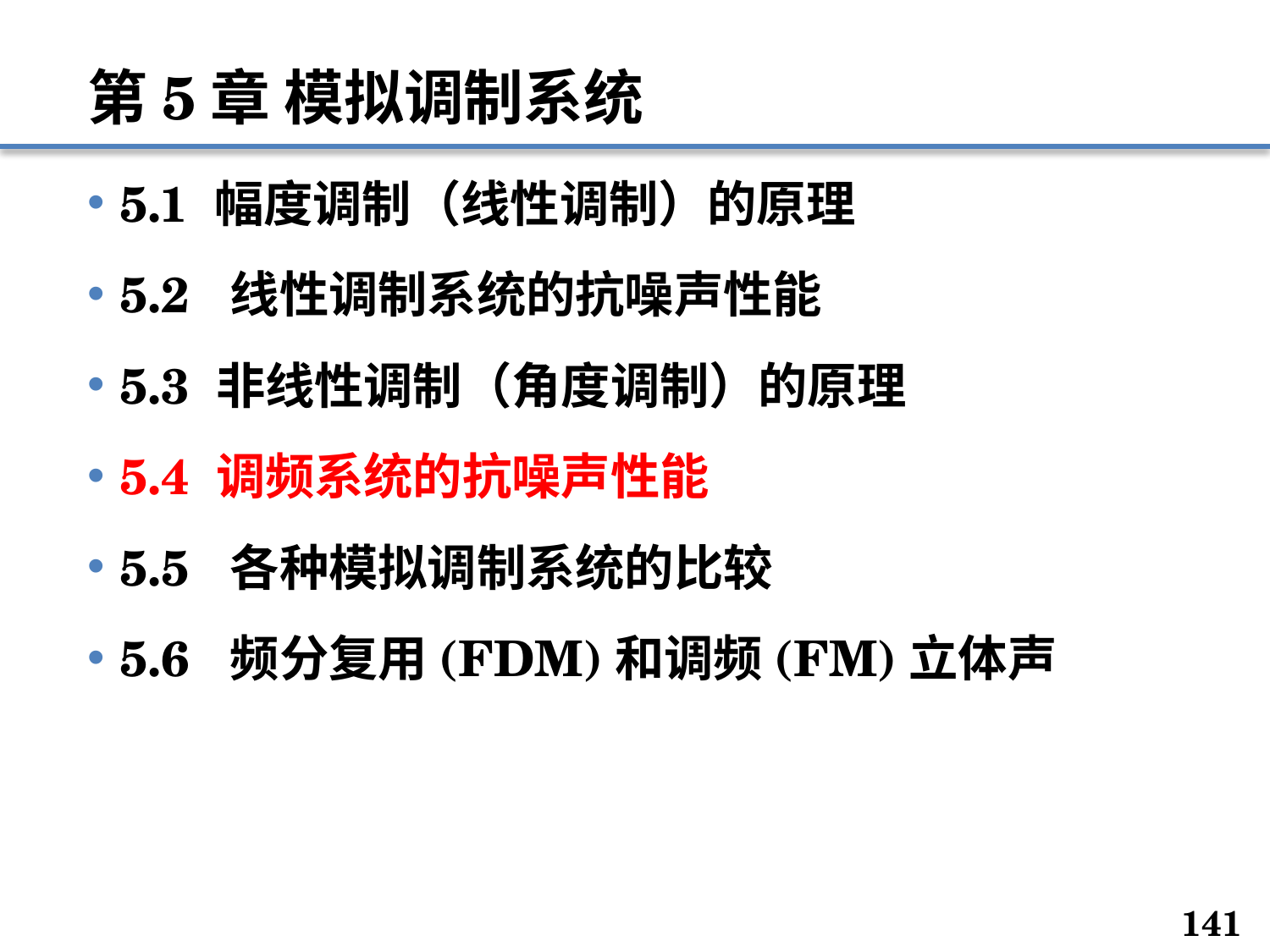

# 第5章 模拟调制系统
5.1 幅度调制（线性调制）的原理
5.2  线性调制系统的抗噪声性能
5.3 非线性调制（角度调制）的原理
5.4 调频系统的抗噪声性能
5.5  各种模拟调制系统的比较
5.6  频分复用(FDM)和调频(FM)立体声

141